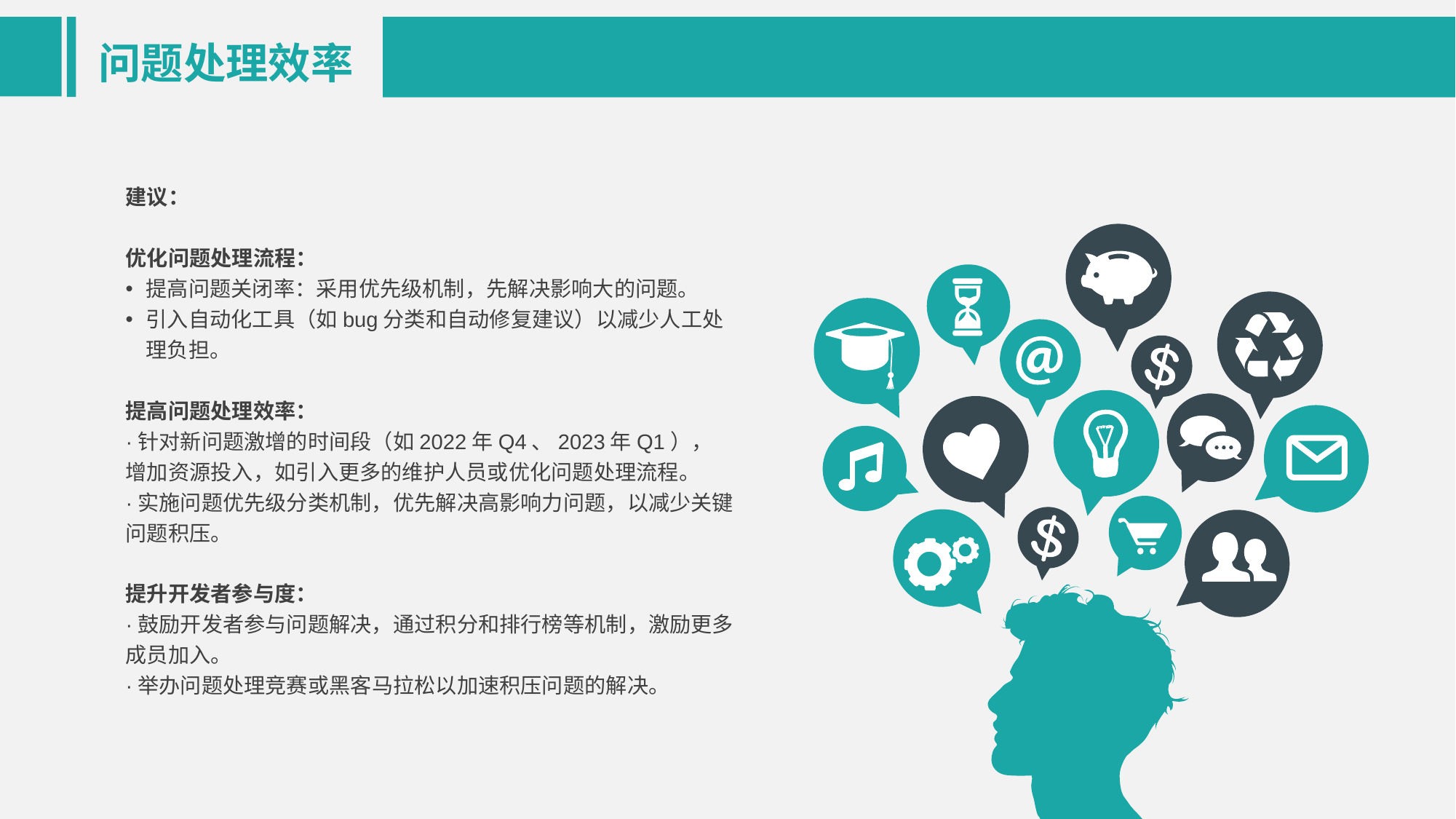

问题处理效率
建议：

优化问题处理流程：
提高问题关闭率：采用优先级机制，先解决影响大的问题。
引入自动化工具（如bug分类和自动修复建议）以减少人工处理负担。

提高问题处理效率：
·针对新问题激增的时间段（如2022年Q4、2023年Q1），增加资源投入，如引入更多的维护人员或优化问题处理流程。
·实施问题优先级分类机制，优先解决高影响力问题，以减少关键问题积压。

提升开发者参与度：
·鼓励开发者参与问题解决，通过积分和排行榜等机制，激励更多成员加入。
·举办问题处理竞赛或黑客马拉松以加速积压问题的解决。